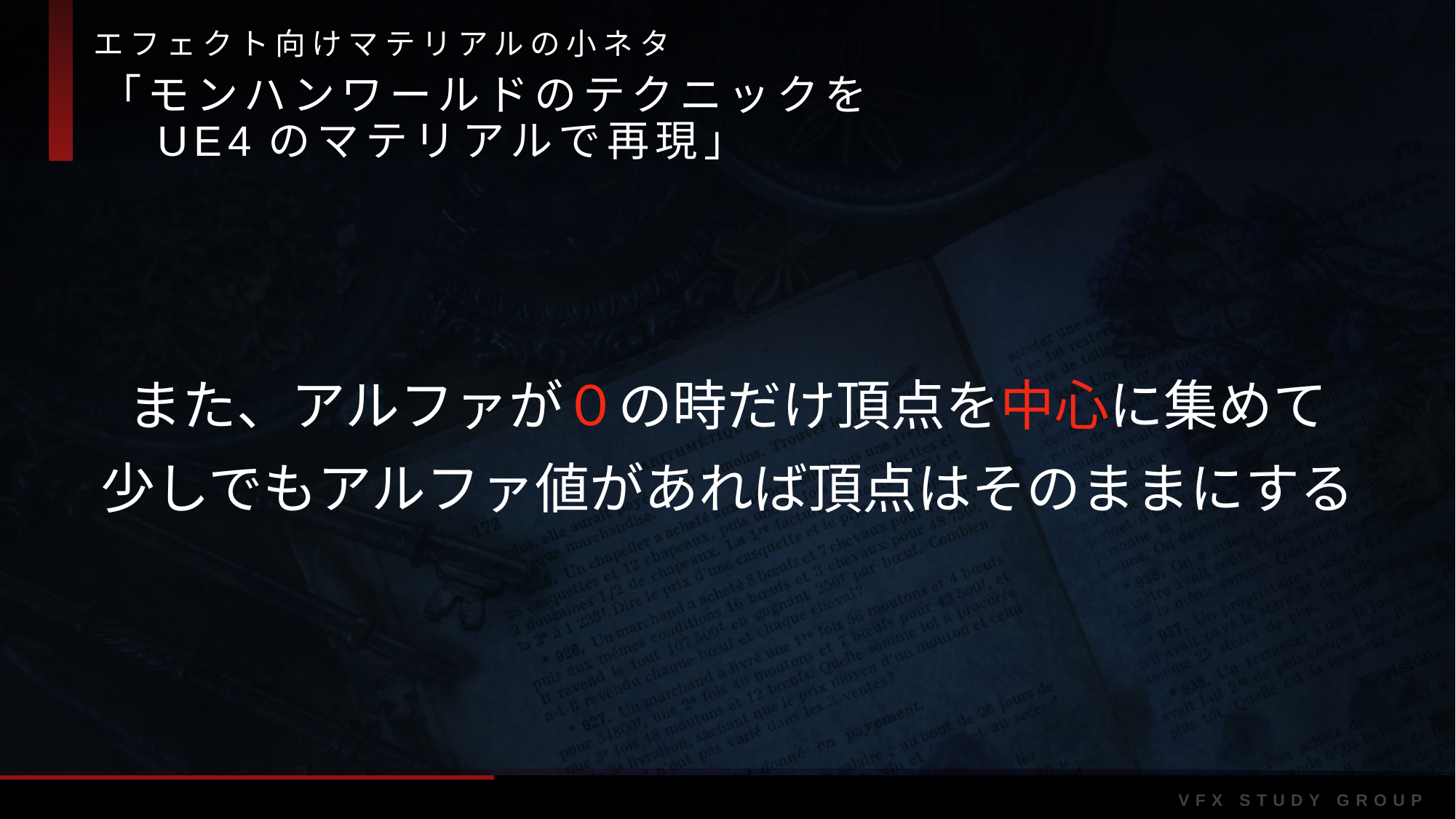

「モンハンワールドのテクニックを
　UE4のマテリアルで再現」
また、アルファが０の時だけ頂点を中心に集めて
少しでもアルファ値があれば頂点はそのままにする